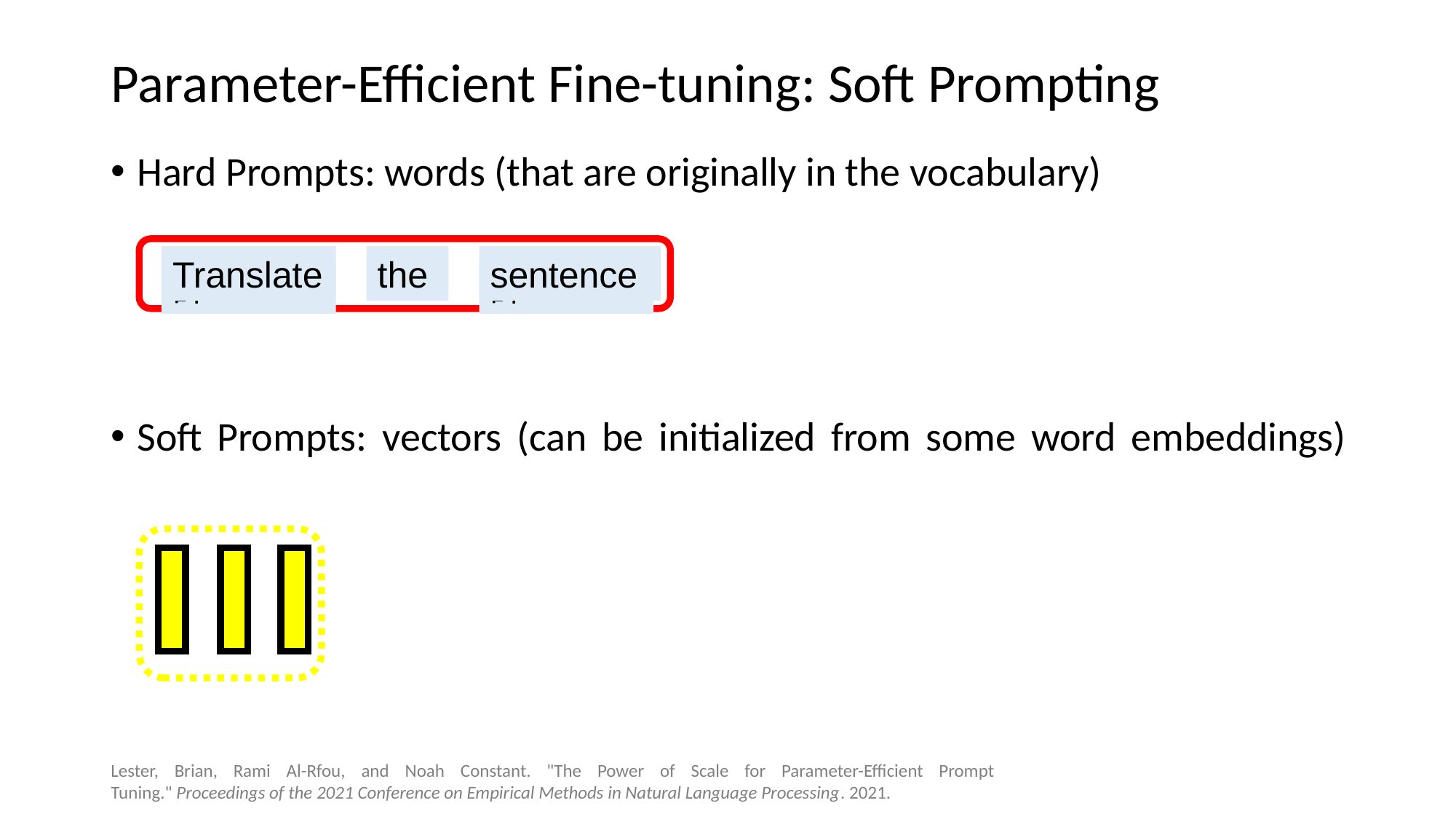

# Parameter-Efficient Fine-tuning: Soft Prompting
Hard Prompts: words (that are originally in the vocabulary)

Are there any restrictions on these vectors
Length of the soft prompts?

Soft Prompts: vectors (can be initialized from some word embeddings)o select prompts?
Prompt length?

the
sentence
譯
Translate
譯

Lester, Brian, Rami Al-Rfou, and Noah Constant. "The Power of Scale for Parameter-Efficient Prompt Tuning." Proceedings of the 2021 Conference on Empirical Methods in Natural Language Processing. 2021.